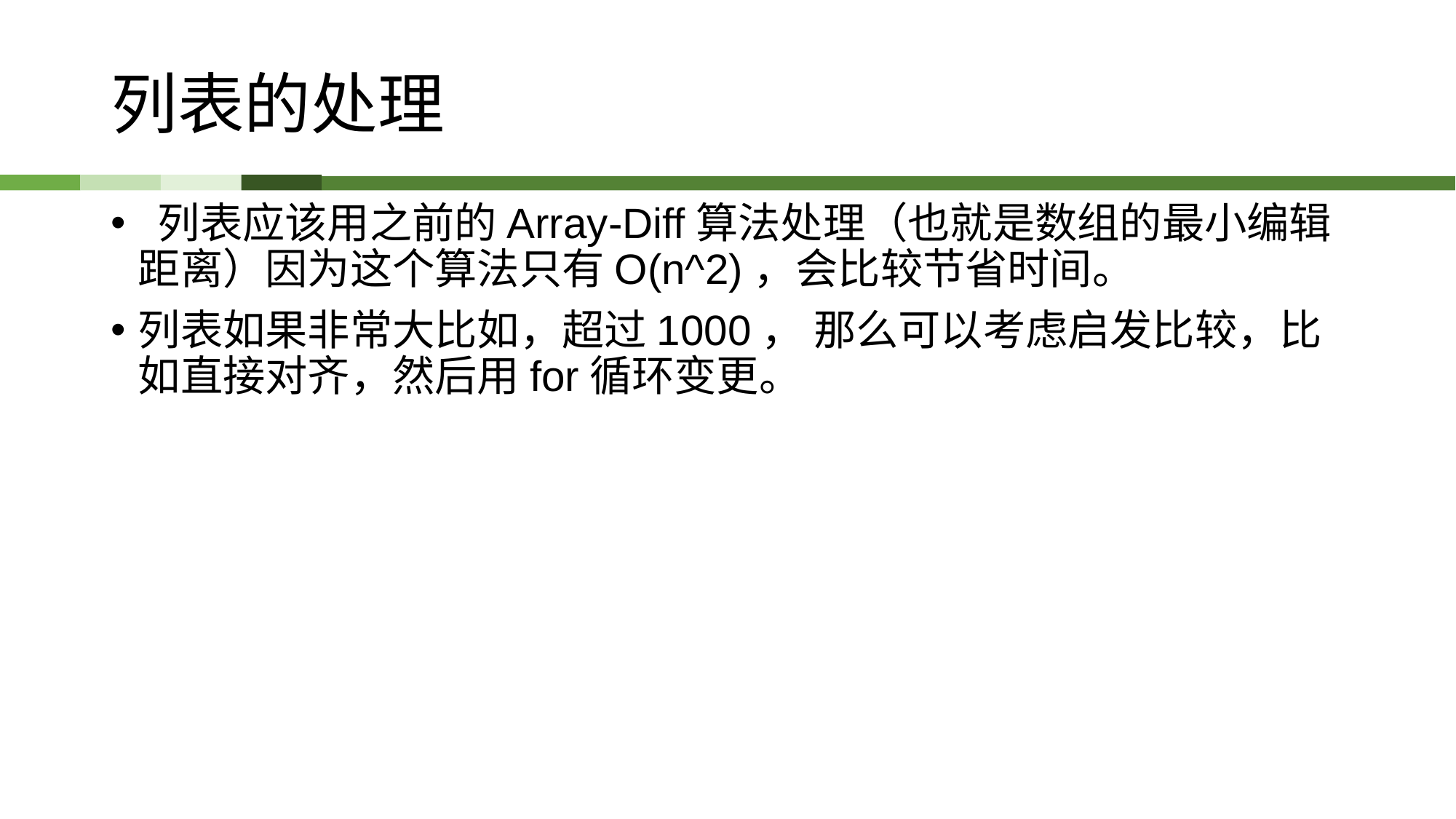

# 列表的处理
 列表应该用之前的Array-Diff算法处理（也就是数组的最小编辑距离）因为这个算法只有O(n^2)，会比较节省时间。
列表如果非常大比如，超过1000， 那么可以考虑启发比较，比如直接对齐，然后用for循环变更。